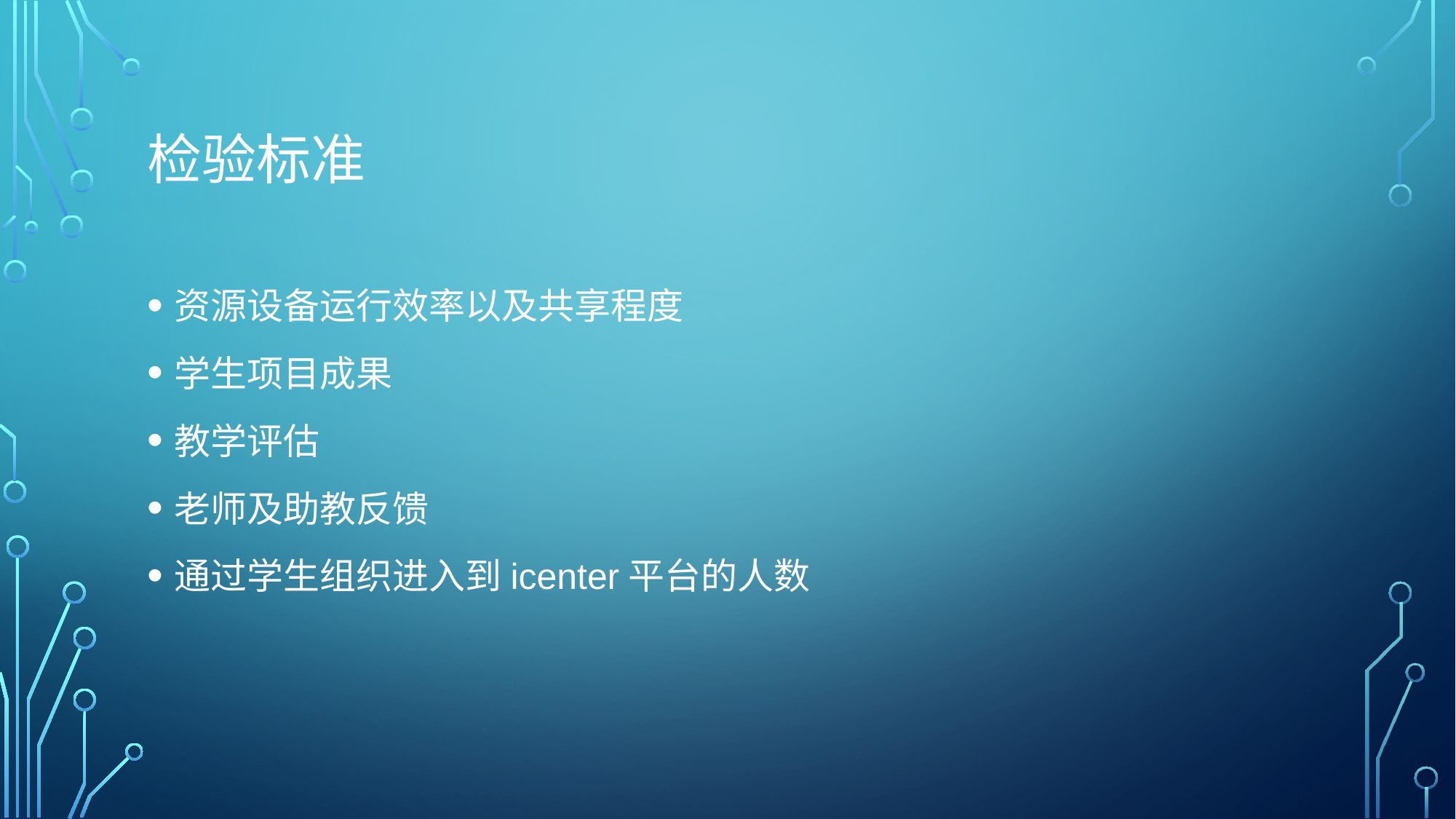

# 检验标准
资源设备运行效率以及共享程度
学生项目成果
教学评估
老师及助教反馈
通过学生组织进入到icenter平台的人数